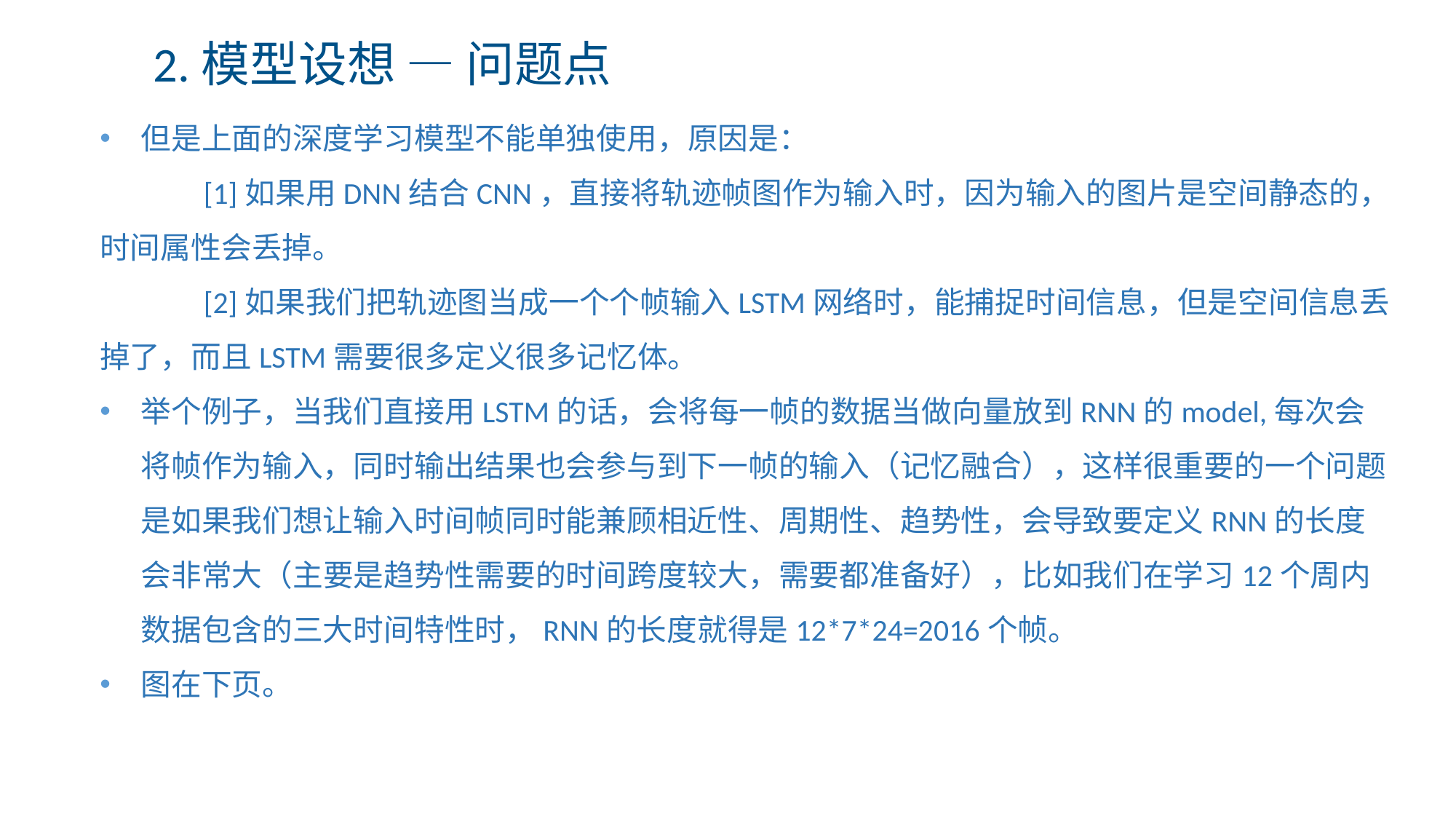

2.模型设想 — 问题点
但是上面的深度学习模型不能单独使用，原因是：
               [1]如果用DNN结合CNN，直接将轨迹帧图作为输入时，因为输入的图片是空间静态的，时间属性会丢掉。
               [2]如果我们把轨迹图当成一个个帧输入LSTM网络时，能捕捉时间信息，但是空间信息丢掉了，而且LSTM需要很多定义很多记忆体。
举个例子，当我们直接用LSTM的话，会将每一帧的数据当做向量放到RNN的model,每次会将帧作为输入，同时输出结果也会参与到下一帧的输入（记忆融合），这样很重要的一个问题是如果我们想让输入时间帧同时能兼顾相近性、周期性、趋势性，会导致要定义RNN的长度会非常大（主要是趋势性需要的时间跨度较大，需要都准备好），比如我们在学习12个周内数据包含的三大时间特性时，RNN的长度就得是12*7*24=2016个帧。
图在下页。